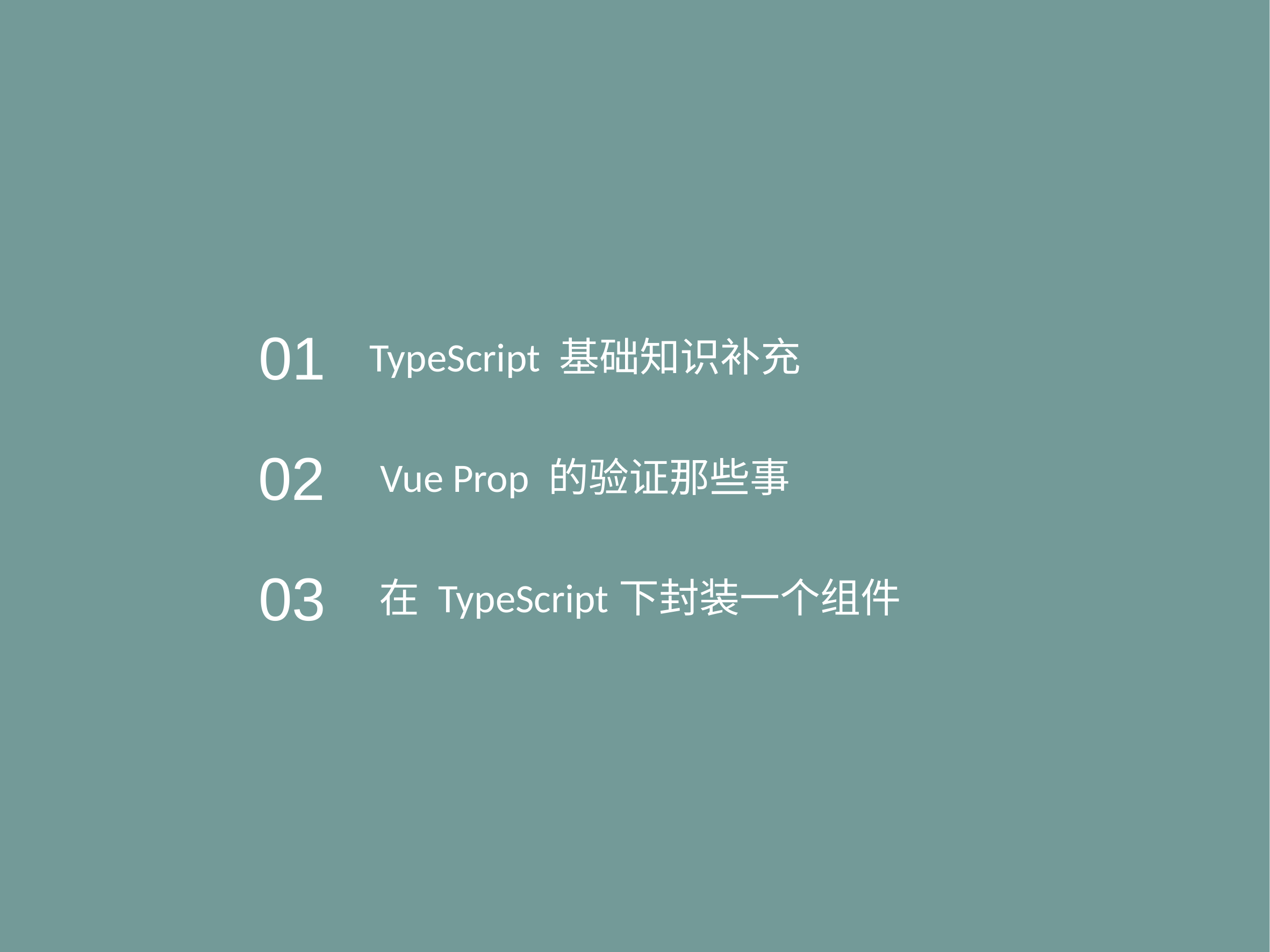

01
TypeScript 基础知识补充
02
Vue Prop 的验证那些事
03
在 TypeScript下封装一个组件